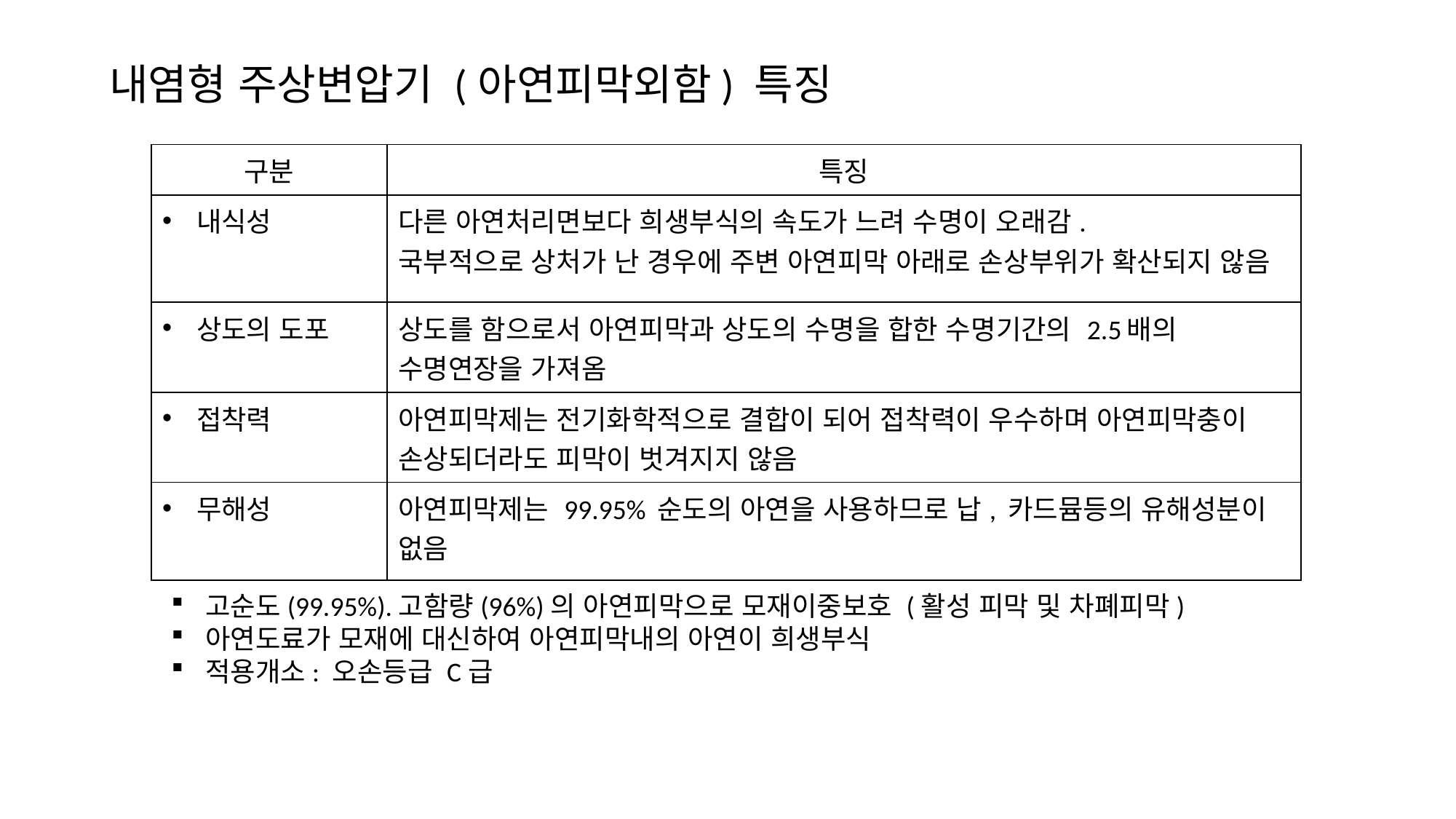

# 내염형 주상변압기 (아연피막외함) 특징
| 구분 | 특징 |
| --- | --- |
| 내식성 | 다른 아연처리면보다 희생부식의 속도가 느려 수명이 오래감. 국부적으로 상처가 난 경우에 주변 아연피막 아래로 손상부위가 확산되지 않음 |
| 상도의 도포 | 상도를 함으로서 아연피막과 상도의 수명을 합한 수명기간의 2.5배의 수명연장을 가져옴 |
| 접착력 | 아연피막제는 전기화학적으로 결합이 되어 접착력이 우수하며 아연피막충이 손상되더라도 피막이 벗겨지지 않음 |
| 무해성 | 아연피막제는 99.95% 순도의 아연을 사용하므로 납, 카드뮴등의 유해성분이 없음 |
고순도(99.95%).고함량(96%)의 아연피막으로 모재이중보호 (활성 피막 및 차폐피막)
아연도료가 모재에 대신하여 아연피막내의 아연이 희생부식
적용개소: 오손등급 C급